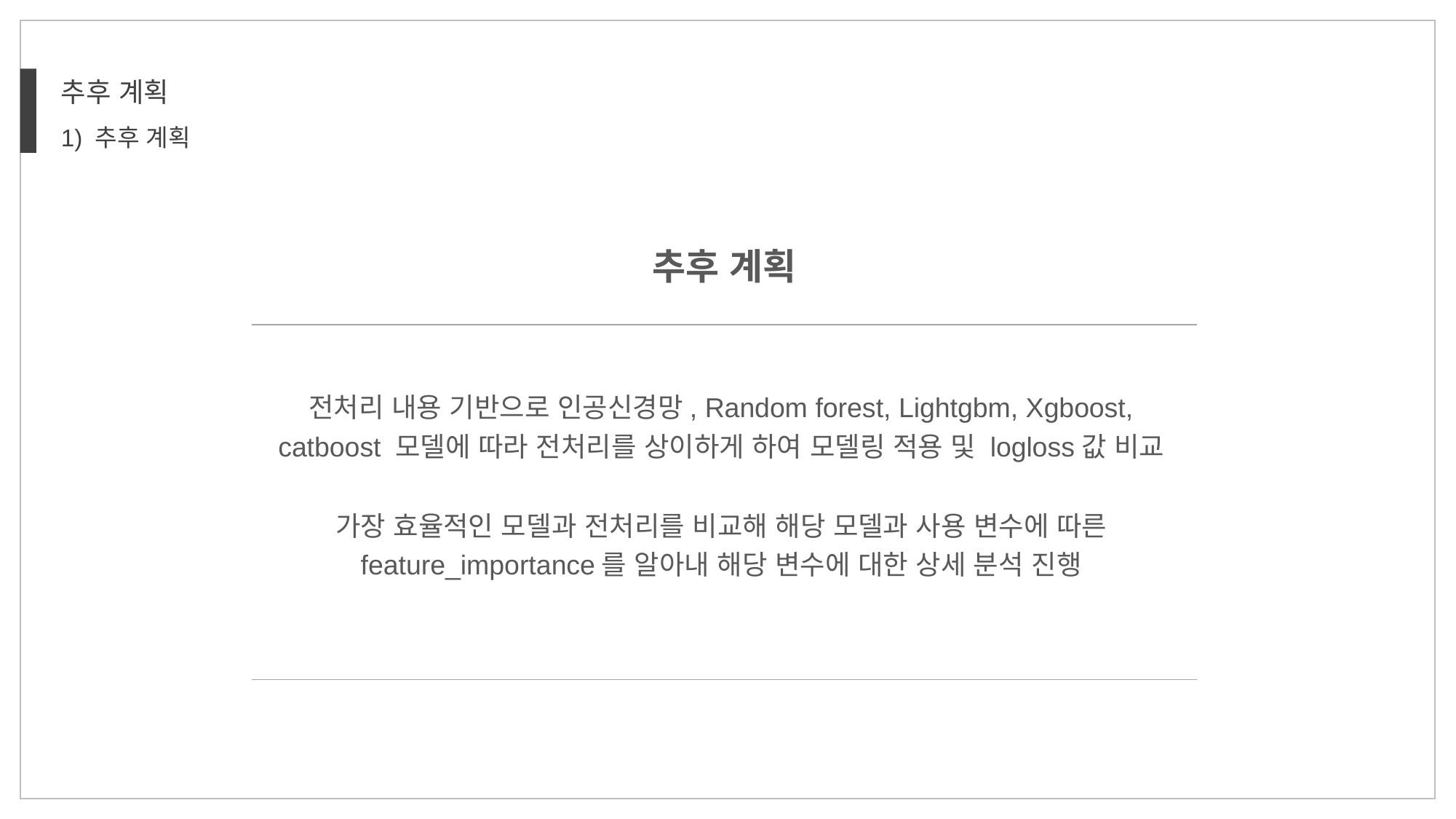

추후 계획
1) 추후 계획
추후 계획
전처리 내용 기반으로 인공신경망, Random forest, Lightgbm, Xgboost, catboost 모델에 따라 전처리를 상이하게 하여 모델링 적용 및 logloss값 비교

가장 효율적인 모델과 전처리를 비교해 해당 모델과 사용 변수에 따른 feature_importance를 알아내 해당 변수에 대한 상세 분석 진행